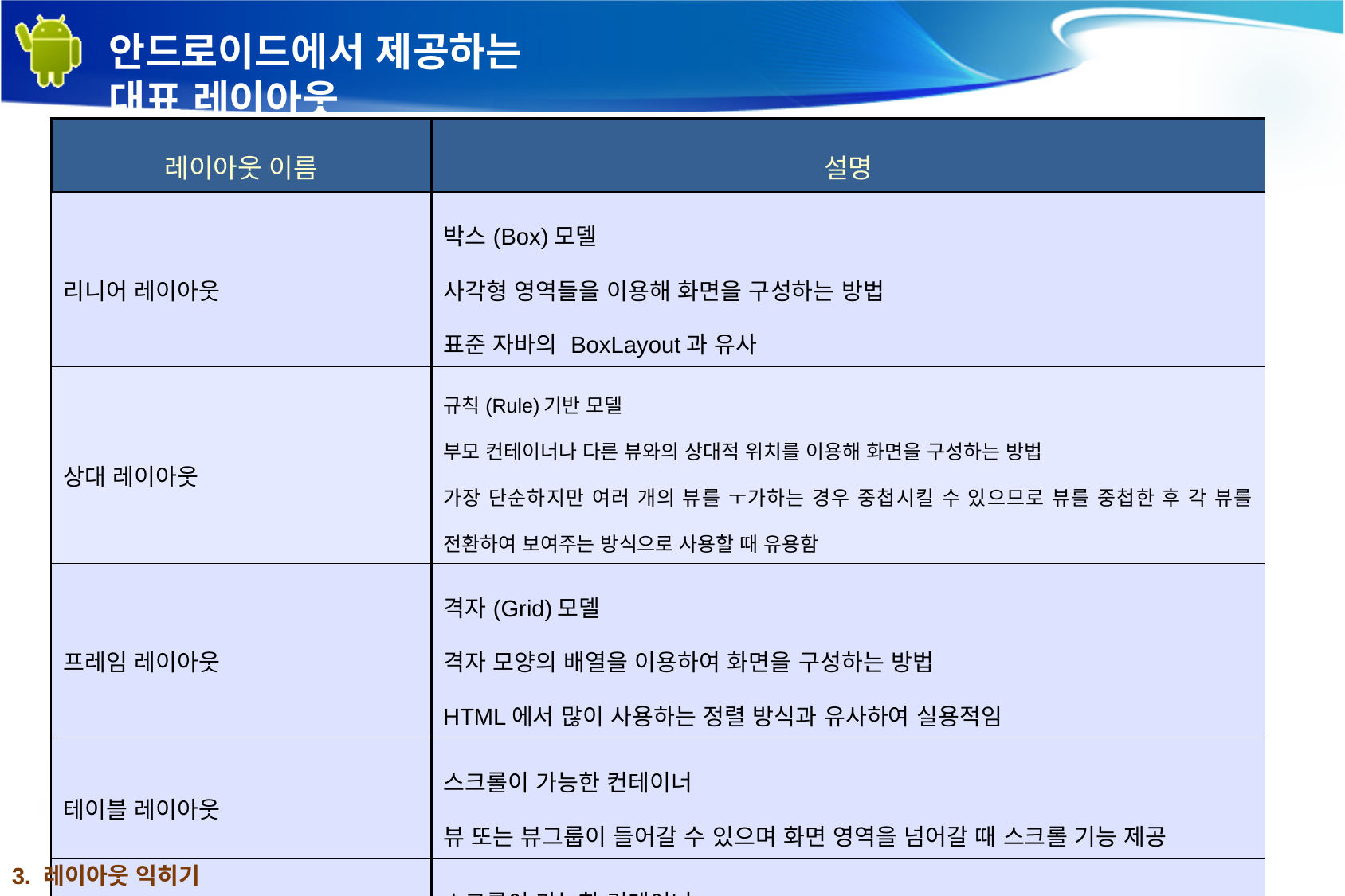

# 안드로이드에서 제공하는 대표 레이아웃
| 레이아웃 이름 | 설명 |
| --- | --- |
| 리니어 레이아웃 | 박스(Box)모델 사각형 영역들을 이용해 화면을 구성하는 방법 표준 자바의 BoxLayout과 유사 |
| 상대 레이아웃 | 규칙(Rule)기반 모델 부모 컨테이너나 다른 뷰와의 상대적 위치를 이용해 화면을 구성하는 방법 가장 단순하지만 여러 개의 뷰를 ㅜ가하는 경우 중첩시킬 수 있으므로 뷰를 중첩한 후 각 뷰를 전환하여 보여주는 방식으로 사용할 때 유용함 |
| 프레임 레이아웃 | 격자(Grid)모델 격자 모양의 배열을 이용하여 화면을 구성하는 방법 HTML에서 많이 사용하는 정렬 방식과 유사하여 실용적임 |
| 테이블 레이아웃 | 스크롤이 가능한 컨테이너 뷰 또는 뷰그룹이 들어갈 수 있으며 화면 영역을 넘어갈 때 스크롤 기능 제공 |
| 스크롤 뷰 | 스크롤이 가능한 컨테이너 뷰 또는 뷰그룹이 들어갈 수 있으며 화면 영역을 넘어갈 때 스크롤 기능 제공 |
3. 레이아웃 익히기